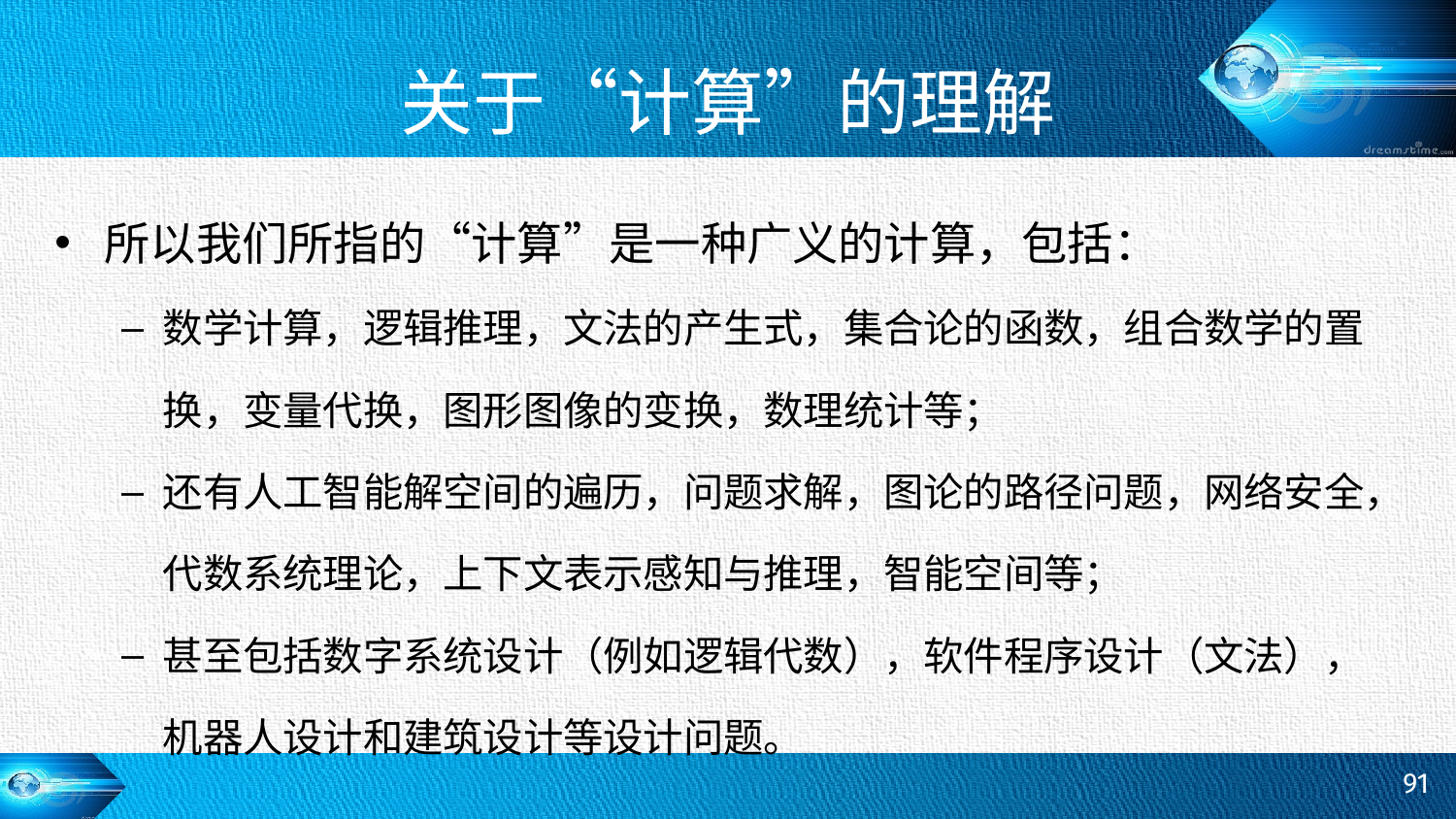

# 关于“计算”的理解
所以我们所指的“计算”是一种广义的计算，包括：
数学计算，逻辑推理，文法的产生式，集合论的函数，组合数学的置换，变量代换，图形图像的变换，数理统计等；
还有人工智能解空间的遍历，问题求解，图论的路径问题，网络安全，代数系统理论，上下文表示感知与推理，智能空间等；
甚至包括数字系统设计（例如逻辑代数），软件程序设计（文法），机器人设计和建筑设计等设计问题。
91